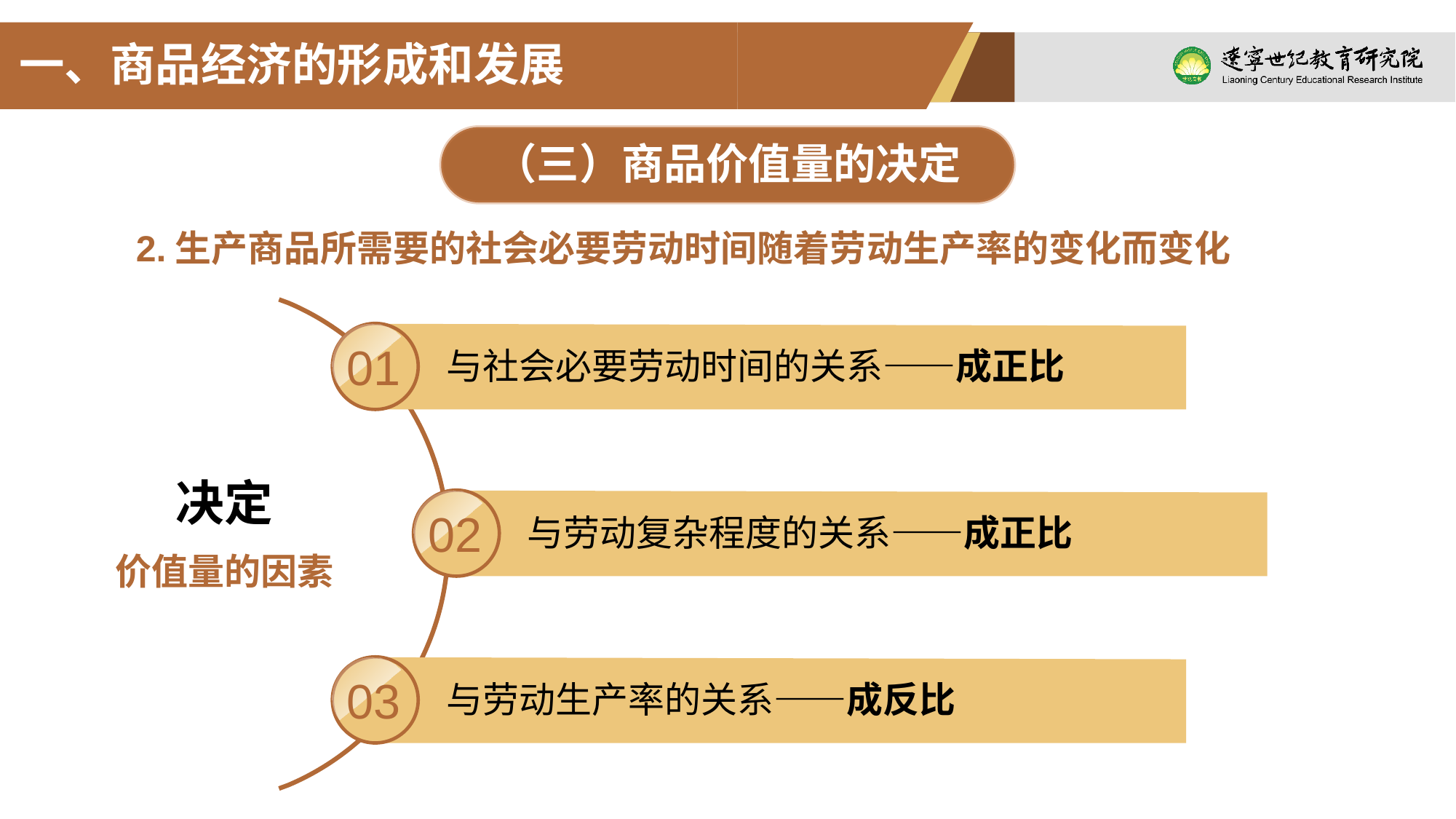

一、商品经济的形成和发展
（三）商品价值量的决定
2.生产商品所需要的社会必要劳动时间随着劳动生产率的变化而变化

01
与社会必要劳动时间的关系——成正比
决定
价值量的因素

02
与劳动复杂程度的关系——成正比

03
与劳动生产率的关系——成反比